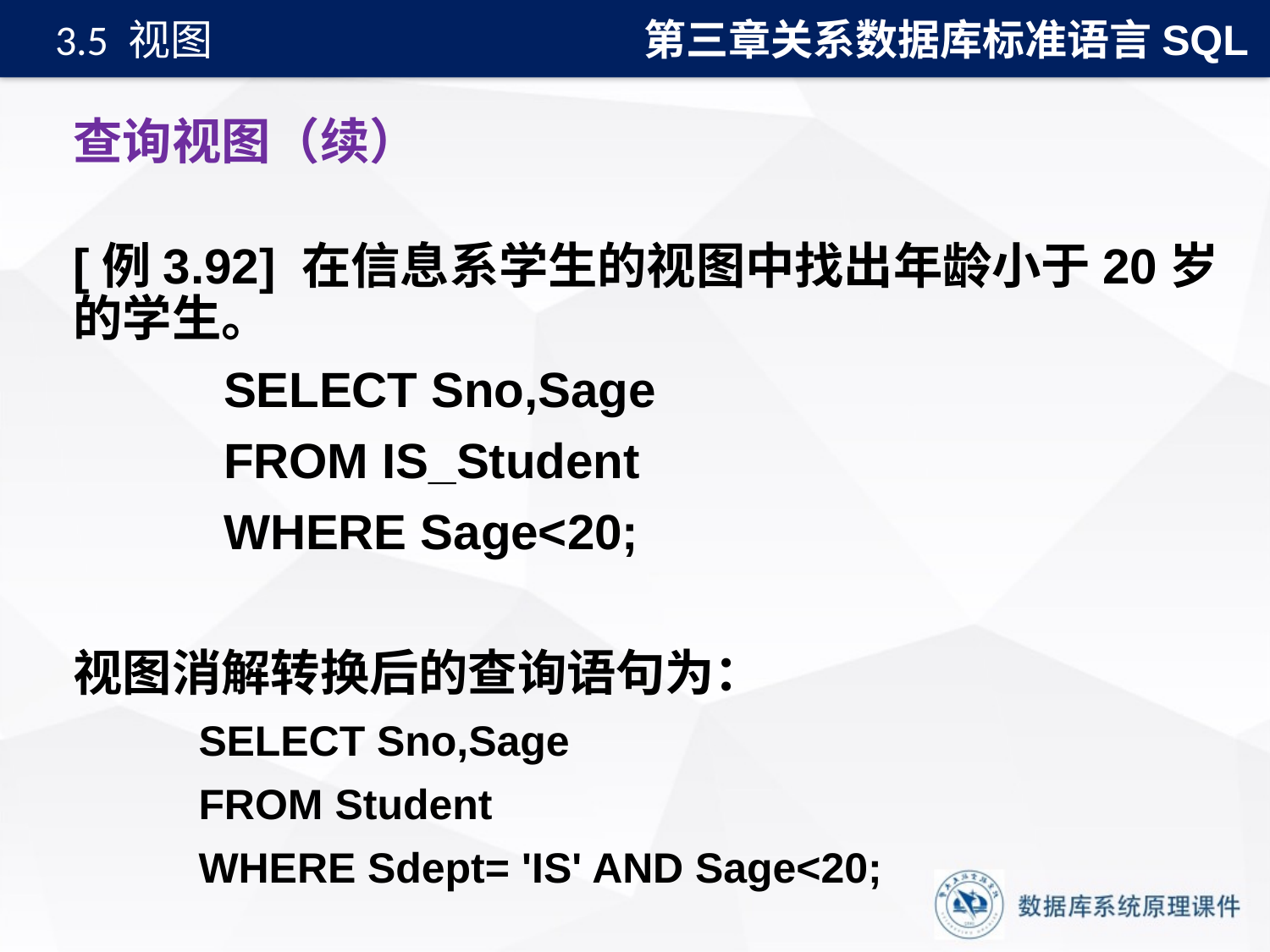

第三章关系数据库标准语言SQL
3.5 视图
# 查询视图（续）
[例3.92] 在信息系学生的视图中找出年龄小于20岁的学生。
SELECT Sno,Sage
FROM IS_Student
WHERE Sage<20;

视图消解转换后的查询语句为：
SELECT Sno,Sage
FROM Student
WHERE Sdept= 'IS' AND Sage<20;